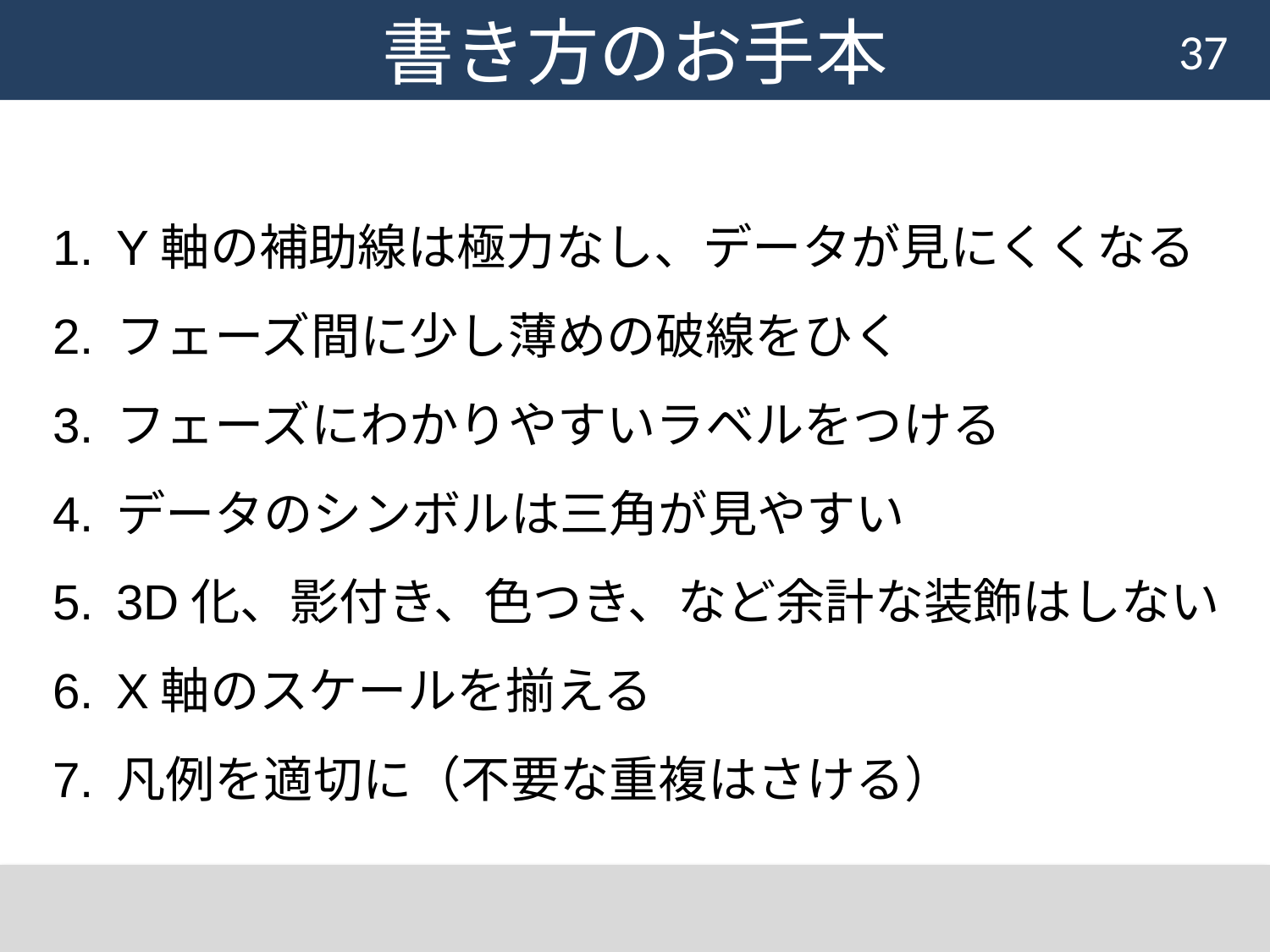

# 書き方のお手本
37
Y軸の補助線は極力なし、データが見にくくなる
フェーズ間に少し薄めの破線をひく
フェーズにわかりやすいラベルをつける
データのシンボルは三角が見やすい
3D化、影付き、色つき、など余計な装飾はしない
X軸のスケールを揃える
凡例を適切に（不要な重複はさける）